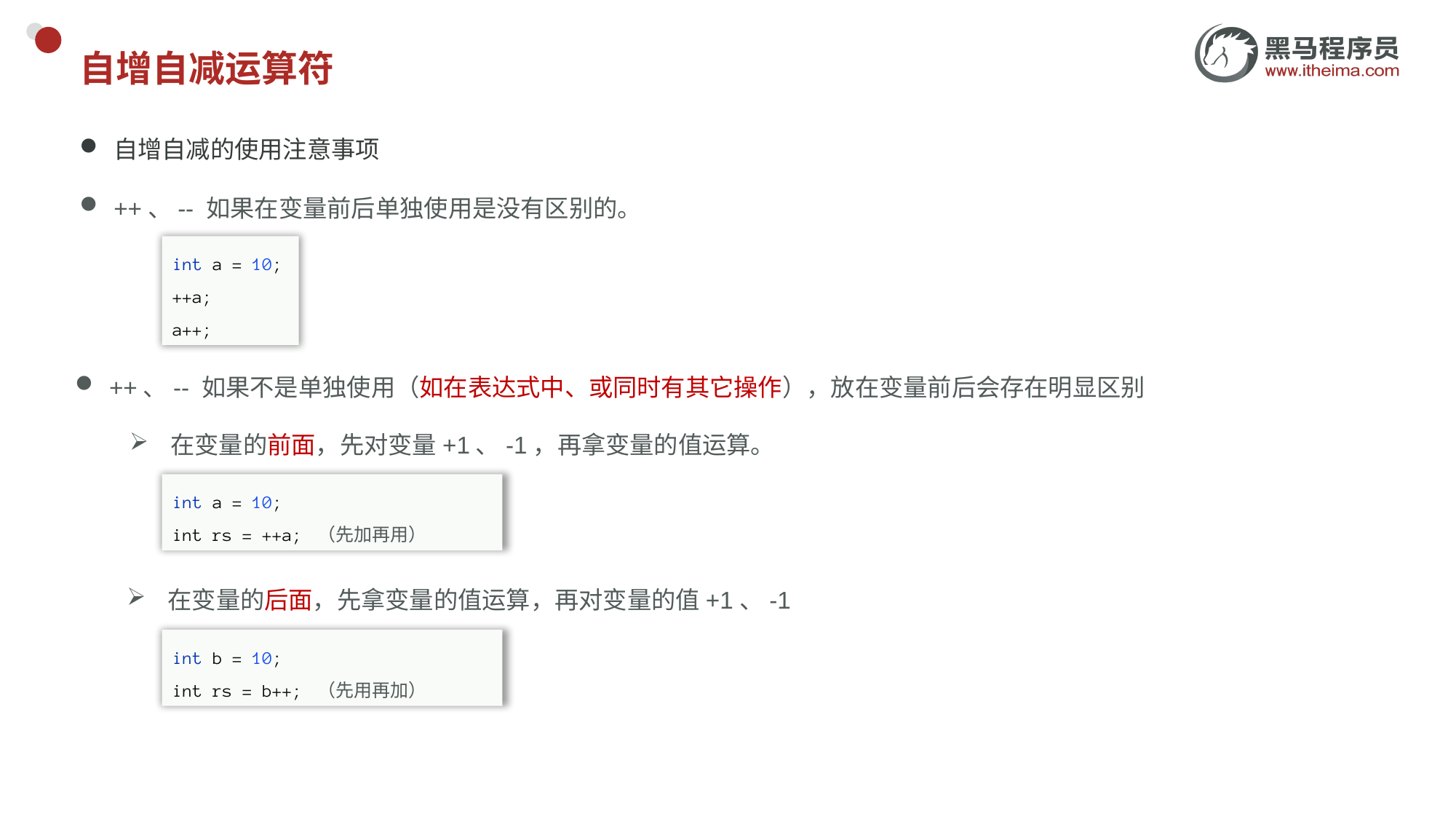

# 自增自减运算符
自增自减的使用注意事项
++、-- 如果在变量前后单独使用是没有区别的。

int a = 10;
++a;
a++;

++、-- 如果不是单独使用（如在表达式中、或同时有其它操作），放在变量前后会存在明显区别
在变量的前面，先对变量+1、-1，再拿变量的值运算。
int a = 10;
int rs = ++a; （先加再用）
在变量的后面，先拿变量的值运算，再对变量的值+1、-1
int b = 10;
int rs = b++; （先用再加）